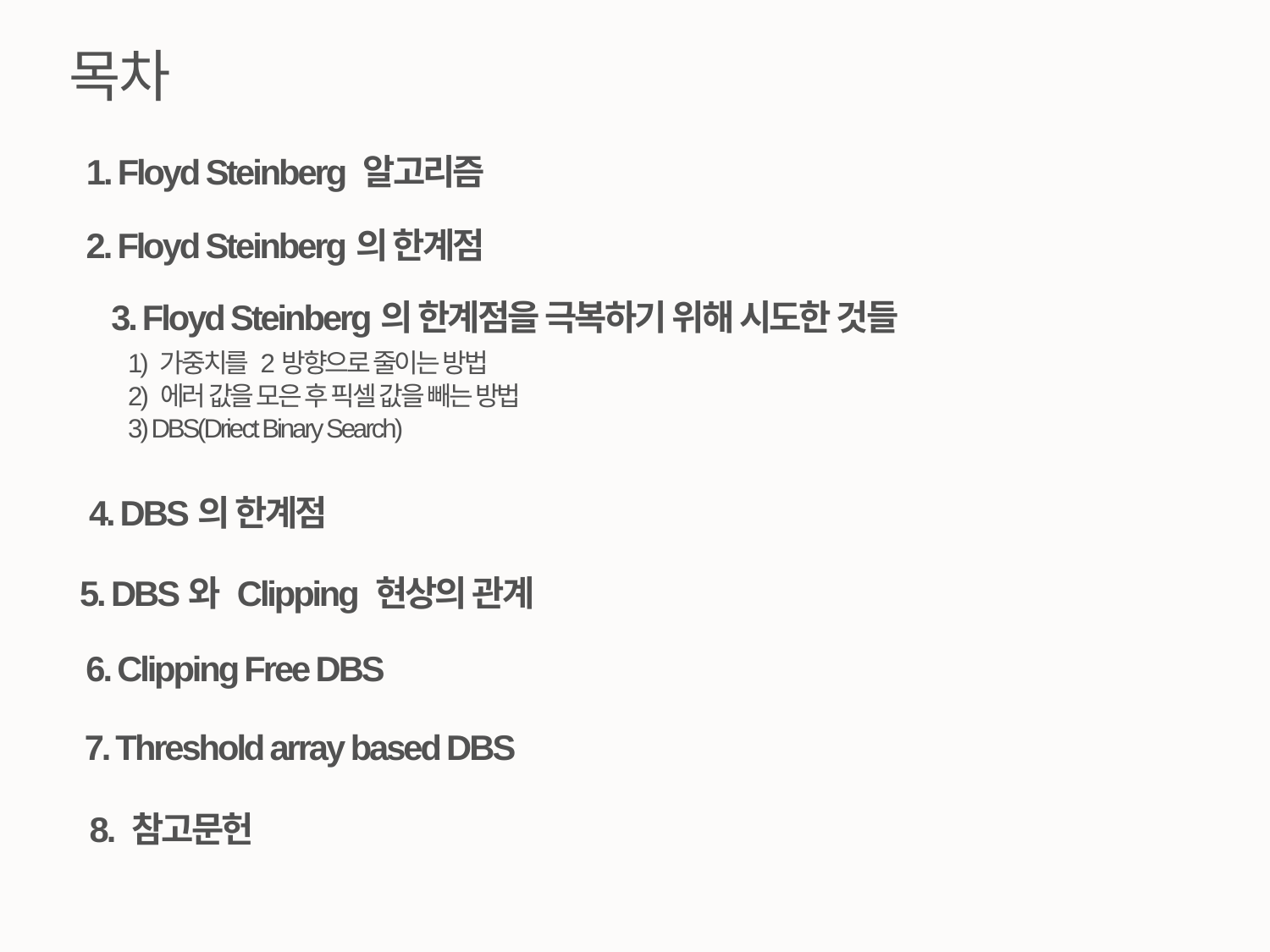

목차
1. Floyd Steinberg 알고리즘
2. Floyd Steinberg의 한계점
3. Floyd Steinberg의 한계점을 극복하기 위해 시도한 것들
  1) 가중치를 2방향으로 줄이는 방법
   2) 에러 값을 모은 후 픽셀 값을 빼는 방법
   3) DBS(Driect Binary Search)

4. DBS의 한계점
5. DBS와 Clipping 현상의 관계
6. Clipping Free DBS
7. Threshold array based DBS
8. 참고문헌